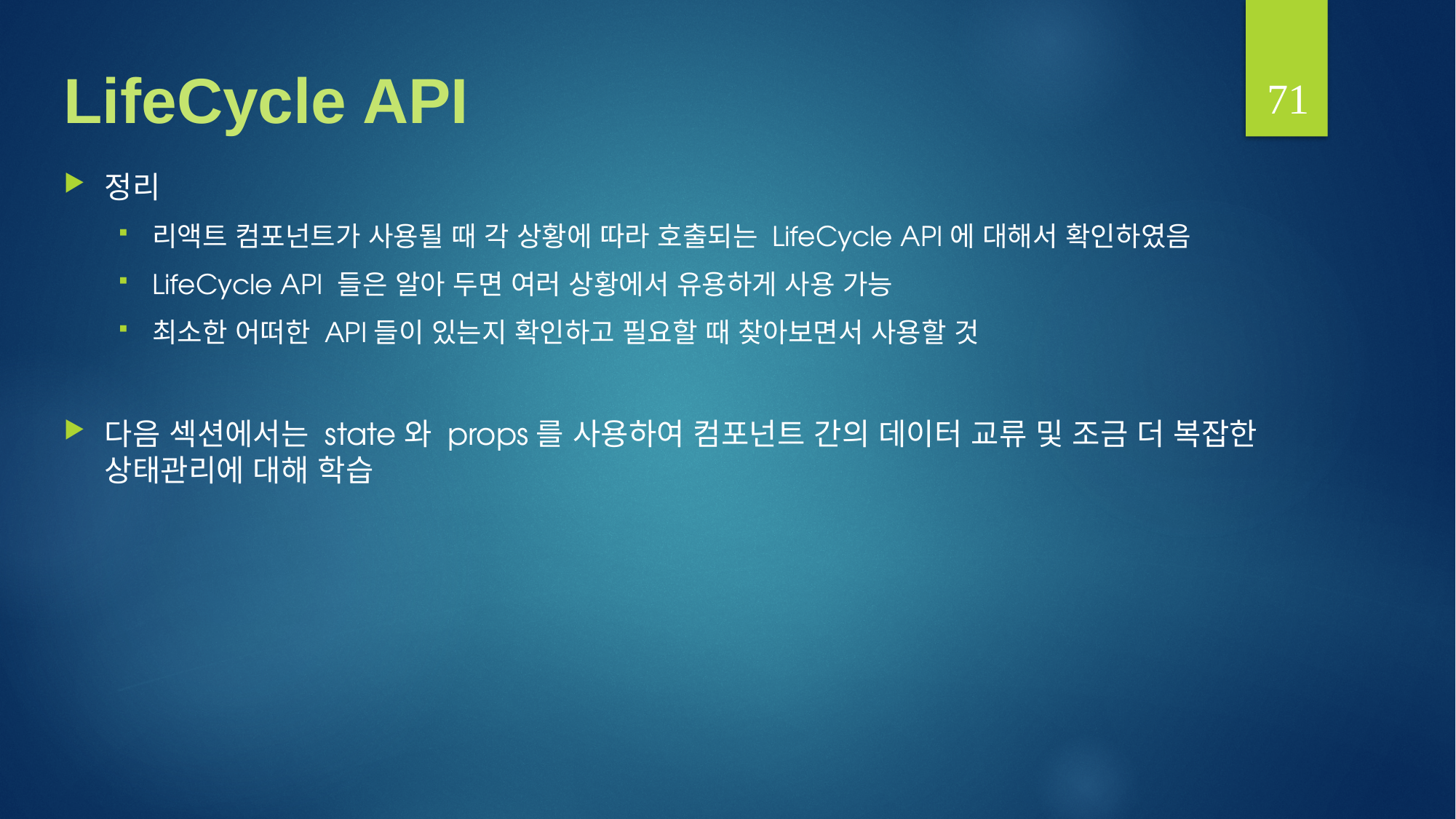

71
# LifeCycle API
정리
리액트 컴포넌트가 사용될 때 각 상황에 따라 호출되는 LifeCycle API에 대해서 확인하였음
LifeCycle API 들은 알아 두면 여러 상황에서 유용하게 사용 가능
최소한 어떠한 API들이 있는지 확인하고 필요할 때 찾아보면서 사용할 것

다음 섹션에서는 state와 props를 사용하여 컴포넌트 간의 데이터 교류 및 조금 더 복잡한 상태관리에 대해 학습